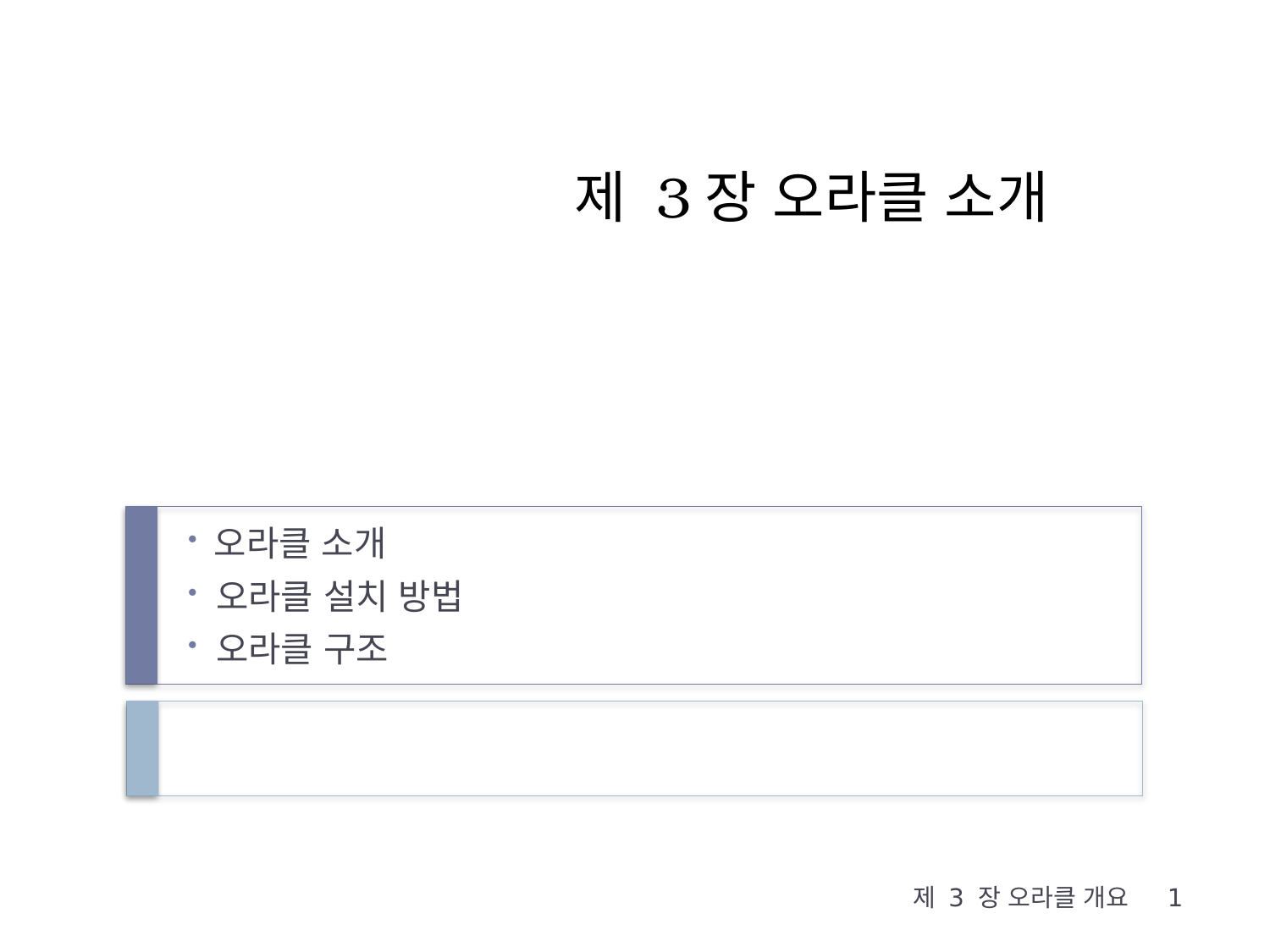

# 제 3장 오라클 소개
 오라클 소개
 오라클 설치 방법
 오라클 구조
제 3 장 오라클 개요
1